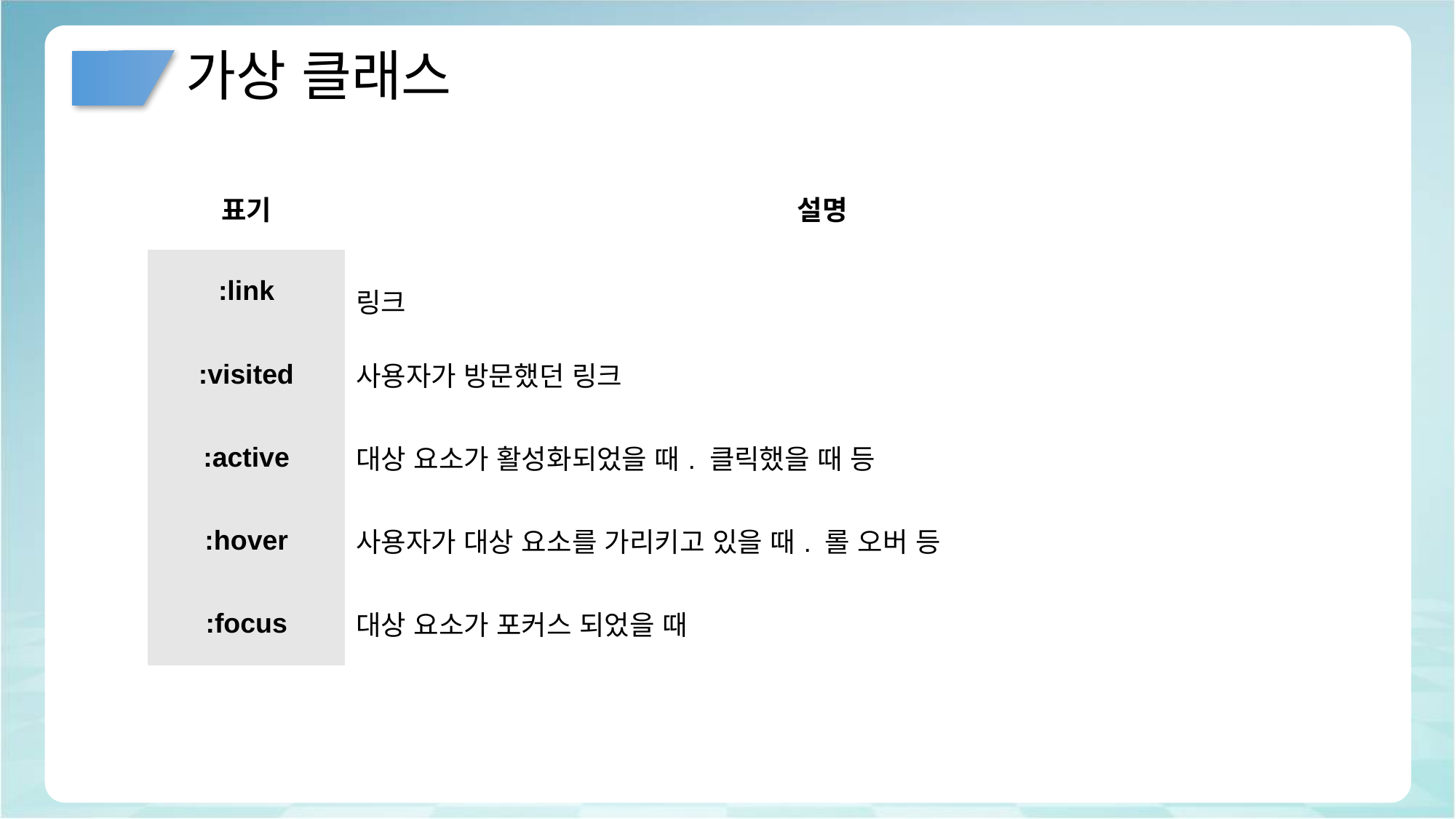

# 가상 클래스
| 표기 | 설명 |
| --- | --- |
| :link | 링크 |
| :visited | 사용자가 방문했던 링크 |
| :active | 대상 요소가 활성화되었을 때. 클릭했을 때 등 |
| :hover | 사용자가 대상 요소를 가리키고 있을 때. 롤 오버 등 |
| :focus | 대상 요소가 포커스 되었을 때 |